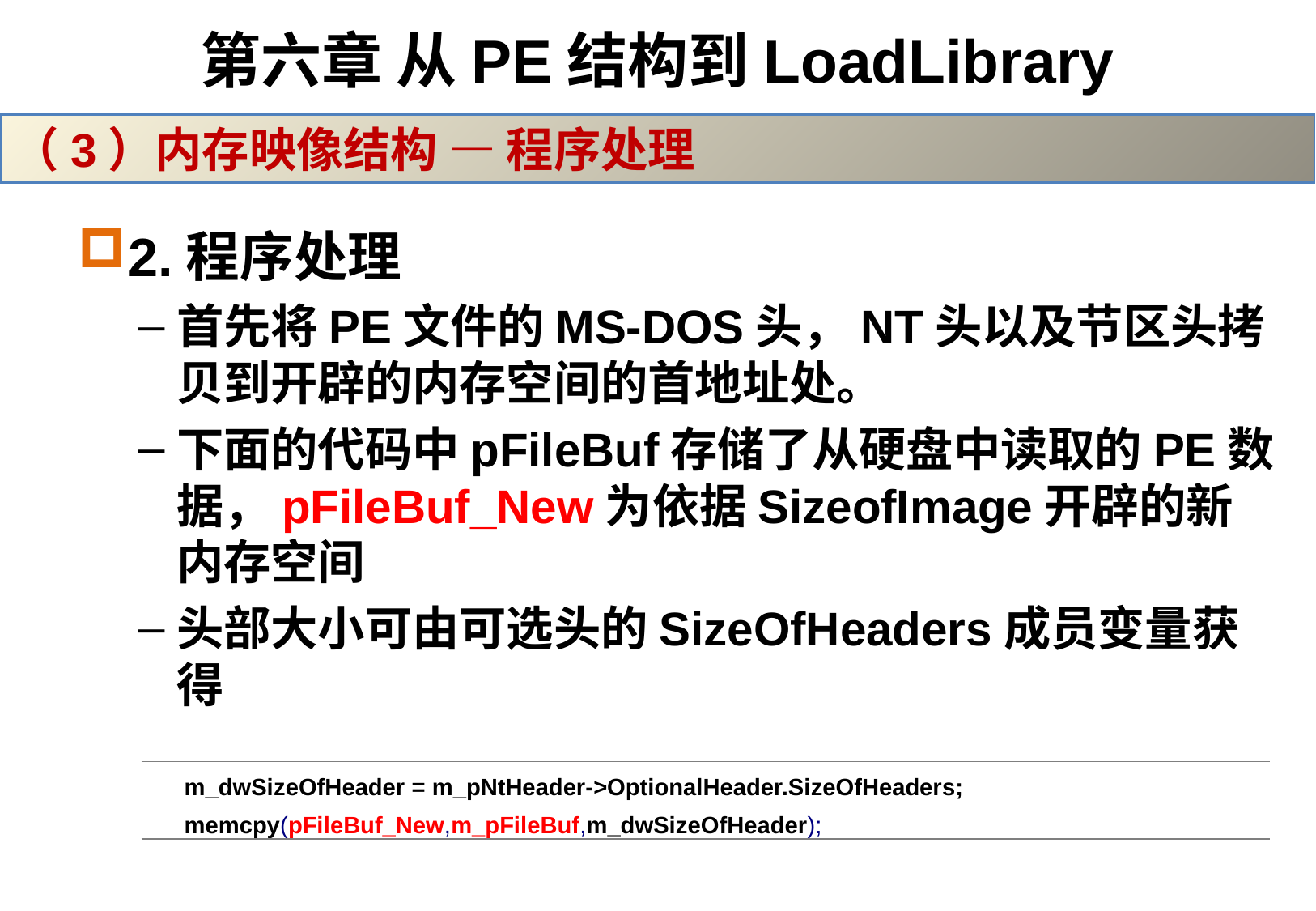

# 第六章 从PE结构到LoadLibrary
（3）内存映像结构 — 程序处理
2.程序处理
首先将PE文件的MS-DOS头，NT头以及节区头拷贝到开辟的内存空间的首地址处。
下面的代码中pFileBuf存储了从硬盘中读取的PE数据，pFileBuf_New为依据SizeofImage开辟的新内存空间
头部大小可由可选头的SizeOfHeaders成员变量获得
| m\_dwSizeOfHeader = m\_pNtHeader->OptionalHeader.SizeOfHeaders; memcpy(pFileBuf\_New,m\_pFileBuf,m\_dwSizeOfHeader); |
| --- |